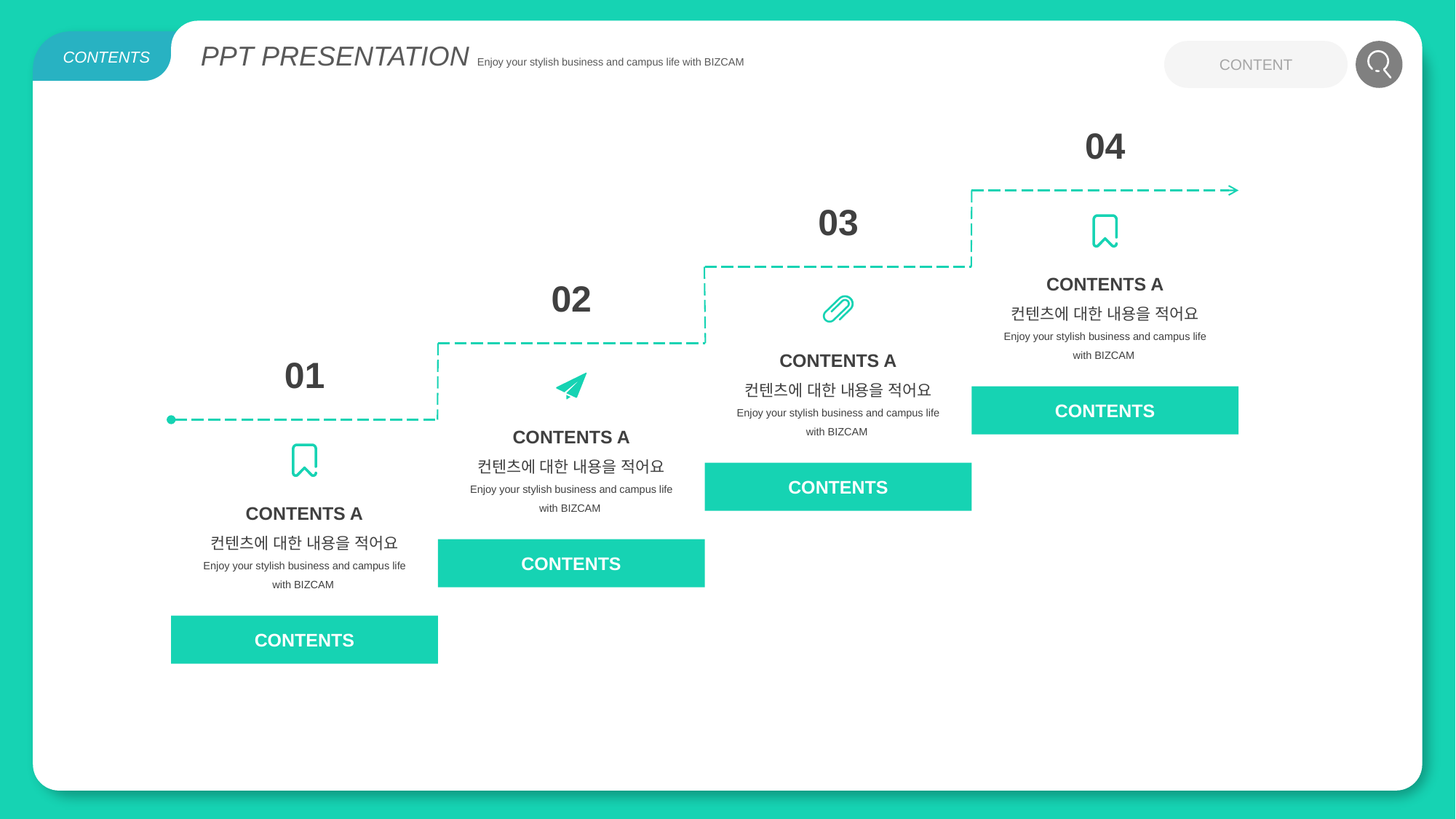

PPT PRESENTATION Enjoy your stylish business and campus life with BIZCAM

CONTENT

CONTENTS

04
03

CONTENTS A
컨텐츠에 대한 내용을 적어요
Enjoy your stylish business and campus life with BIZCAM
02

CONTENTS A
컨텐츠에 대한 내용을 적어요
Enjoy your stylish business and campus life with BIZCAM
01

CONTENTS
CONTENTS A
컨텐츠에 대한 내용을 적어요
Enjoy your stylish business and campus life with BIZCAM

CONTENTS
CONTENTS A
컨텐츠에 대한 내용을 적어요
Enjoy your stylish business and campus life with BIZCAM
CONTENTS
CONTENTS